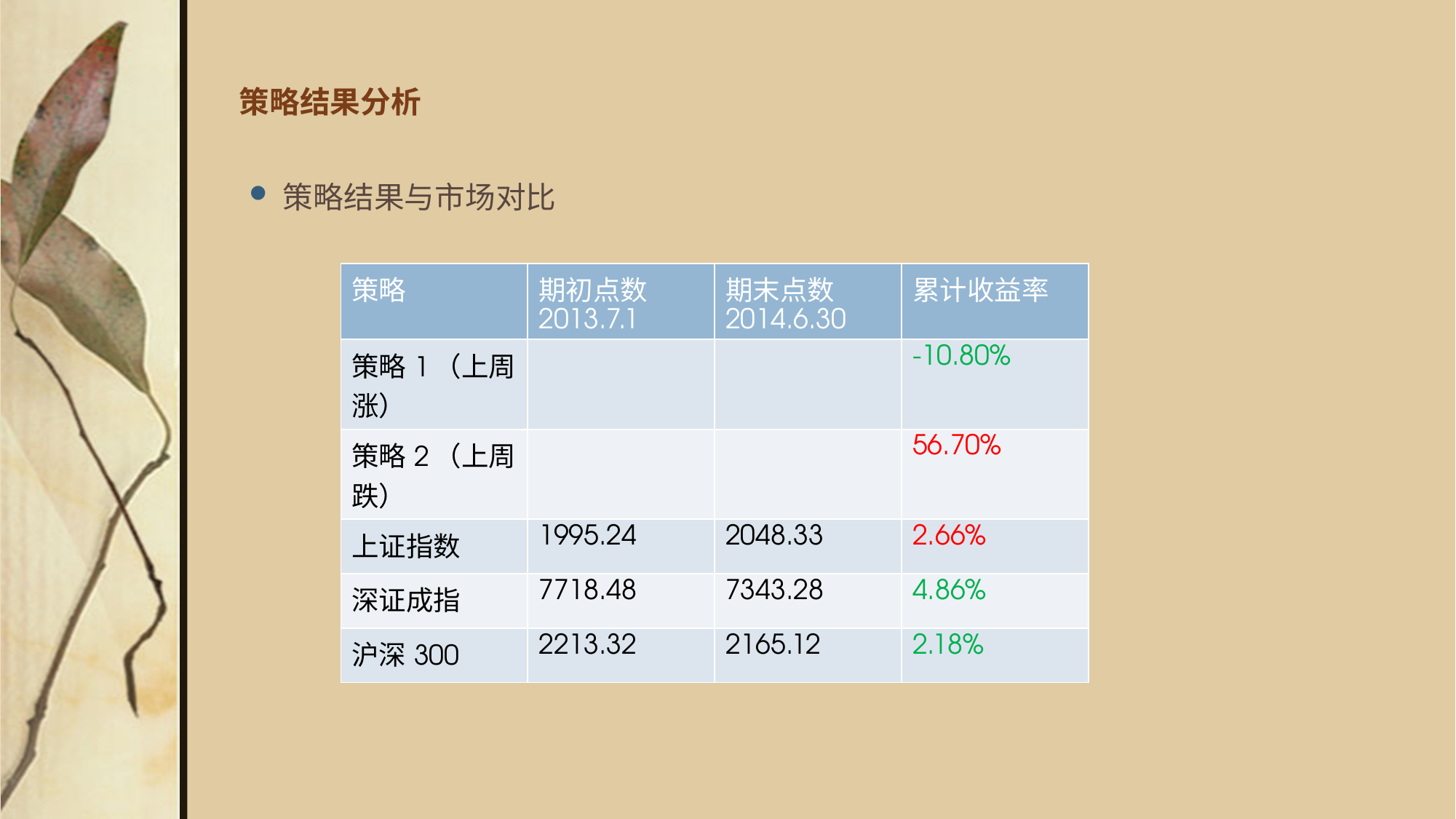

# 策略结果分析
策略结果与市场对比

| 策略 | 期初点数2013.7.1 | 期末点数2014.6.30 | 累计收益率 |
| --- | --- | --- | --- |
| 策略1（上周涨） |  |  | -10.80% |
| 策略2（上周跌） |  |  | 56.70% |
| 上证指数 | 1995.24 | 2048.33 | 2.66% |
| 深证成指 | 7718.48 | 7343.28 | 4.86% |
| 沪深300 | 2213.32 | 2165.12 | 2.18% |